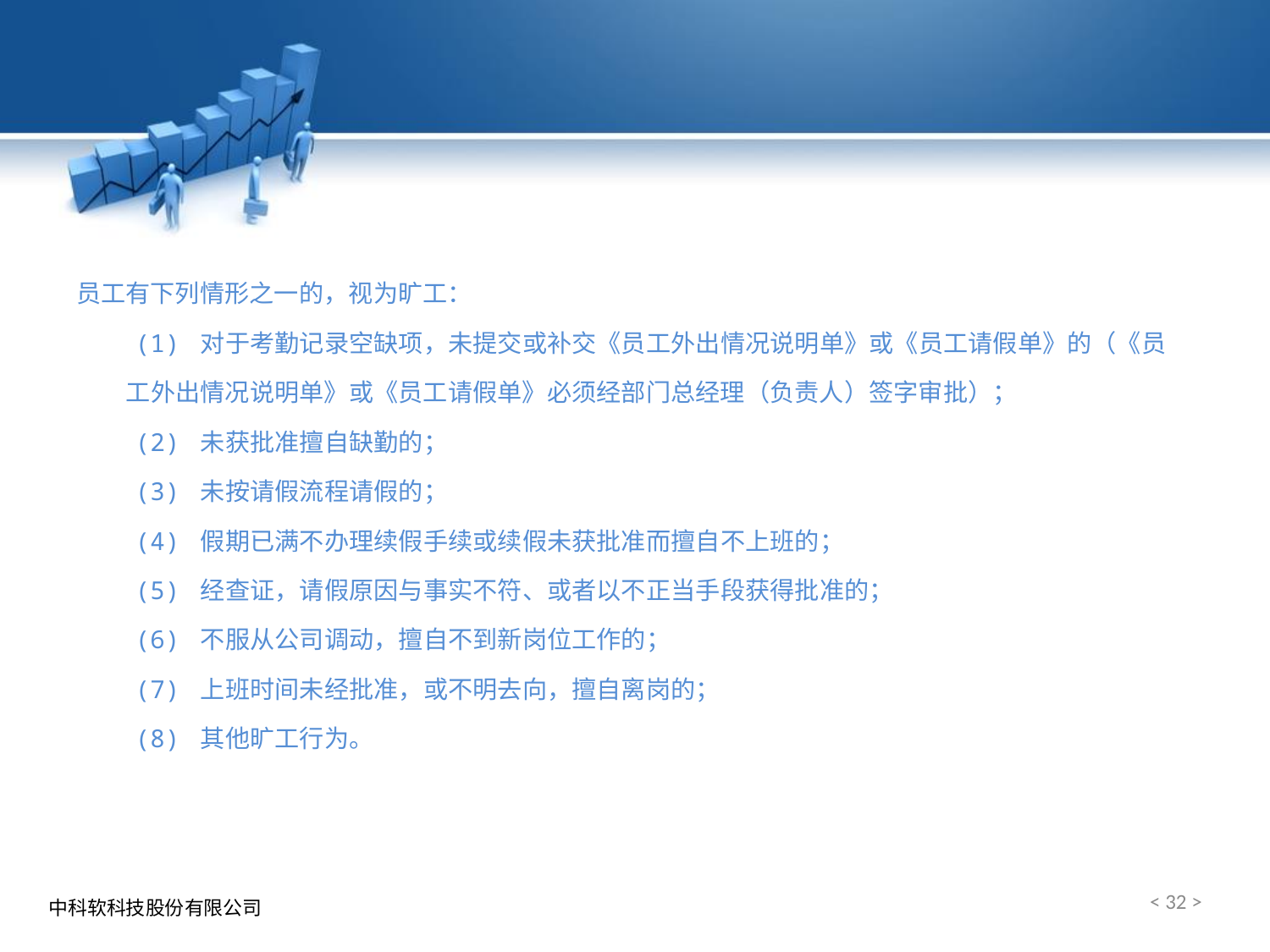

员工有下列情形之一的，视为旷工：
    (1) 对于考勤记录空缺项，未提交或补交《员工外出情况说明单》或《员工请假单》的（《员
        工外出情况说明单》或《员工请假单》必须经部门总经理（负责人）签字审批）；
    (2) 未获批准擅自缺勤的；
    (3) 未按请假流程请假的；
    (4) 假期已满不办理续假手续或续假未获批准而擅自不上班的；
    (5) 经查证，请假原因与事实不符、或者以不正当手段获得批准的；
    (6) 不服从公司调动，擅自不到新岗位工作的；
    (7) 上班时间未经批准，或不明去向，擅自离岗的；
    (8) 其他旷工行为。